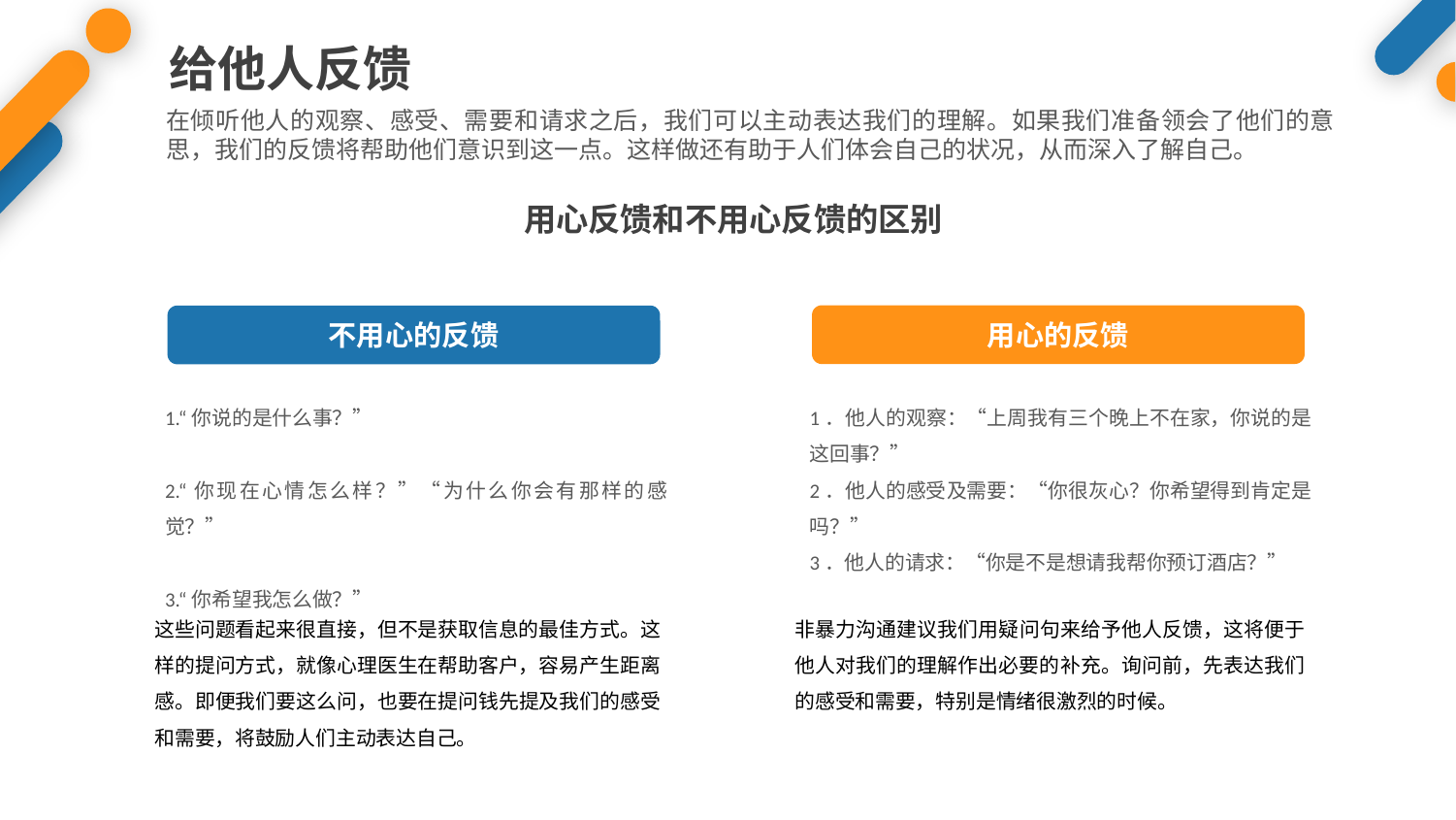

给他人反馈
在倾听他人的观察、感受、需要和请求之后，我们可以主动表达我们的理解。如果我们准备领会了他们的意思，我们的反馈将帮助他们意识到这一点。这样做还有助于人们体会自己的状况，从而深入了解自己。
用心反馈和不用心反馈的区别
用心的反馈
不用心的反馈
1．他人的观察：“上周我有三个晚上不在家，你说的是这回事？”
2．他人的感受及需要：“你很灰心？你希望得到肯定是吗？”
3．他人的请求：“你是不是想请我帮你预订酒店？”
1.“你说的是什么事？”

2.“你现在心情怎么样？”“为什么你会有那样的感觉？”

3.“你希望我怎么做？”
这些问题看起来很直接，但不是获取信息的最佳方式。这样的提问方式，就像心理医生在帮助客户，容易产生距离感。即便我们要这么问，也要在提问钱先提及我们的感受和需要，将鼓励人们主动表达自己。
非暴力沟通建议我们用疑问句来给予他人反馈，这将便于他人对我们的理解作出必要的补充。询问前，先表达我们的感受和需要，特别是情绪很激烈的时候。